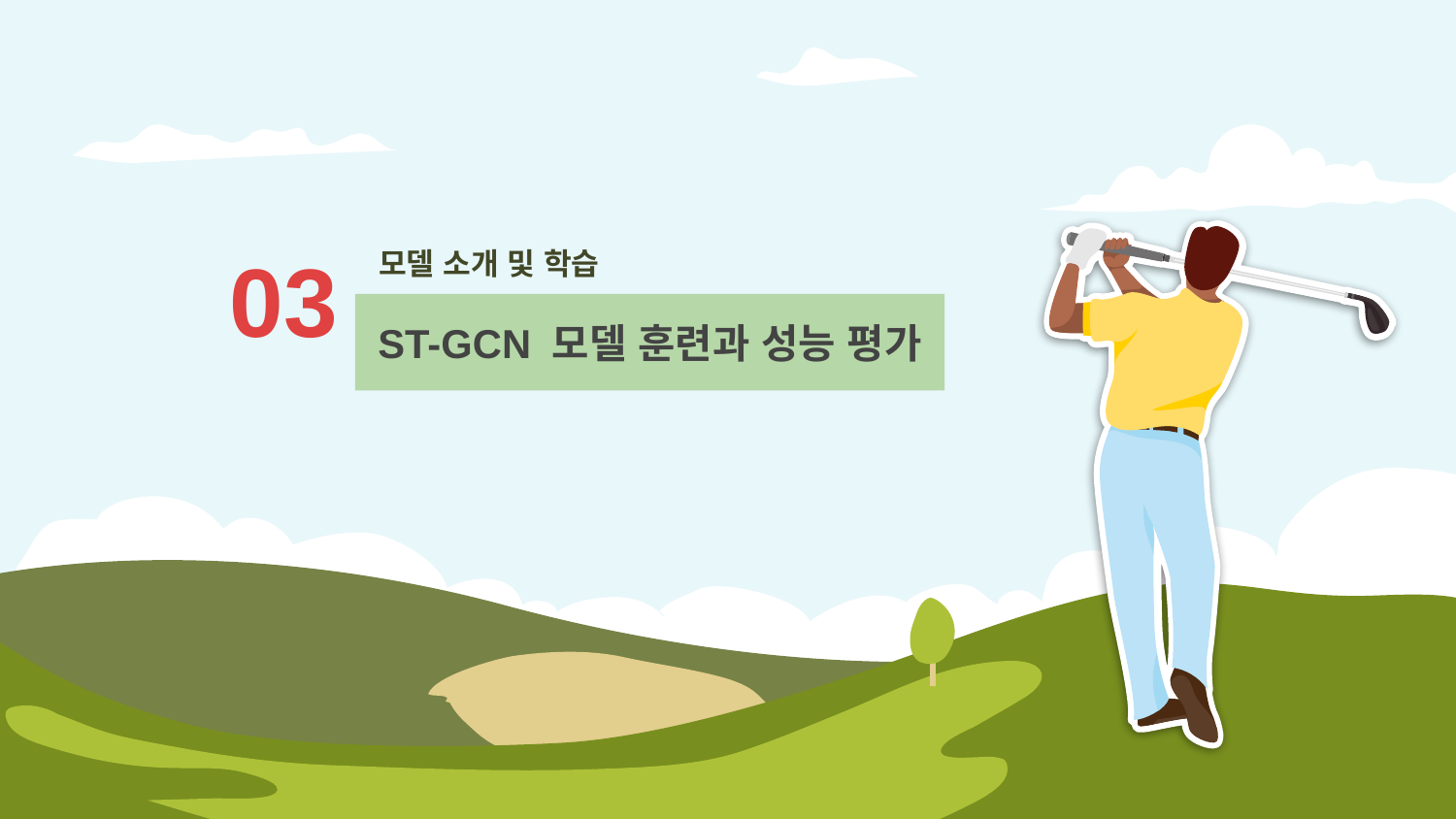

# 모델 소개 및 학습

03
ST-GCN 모델 훈련과 성능 평가